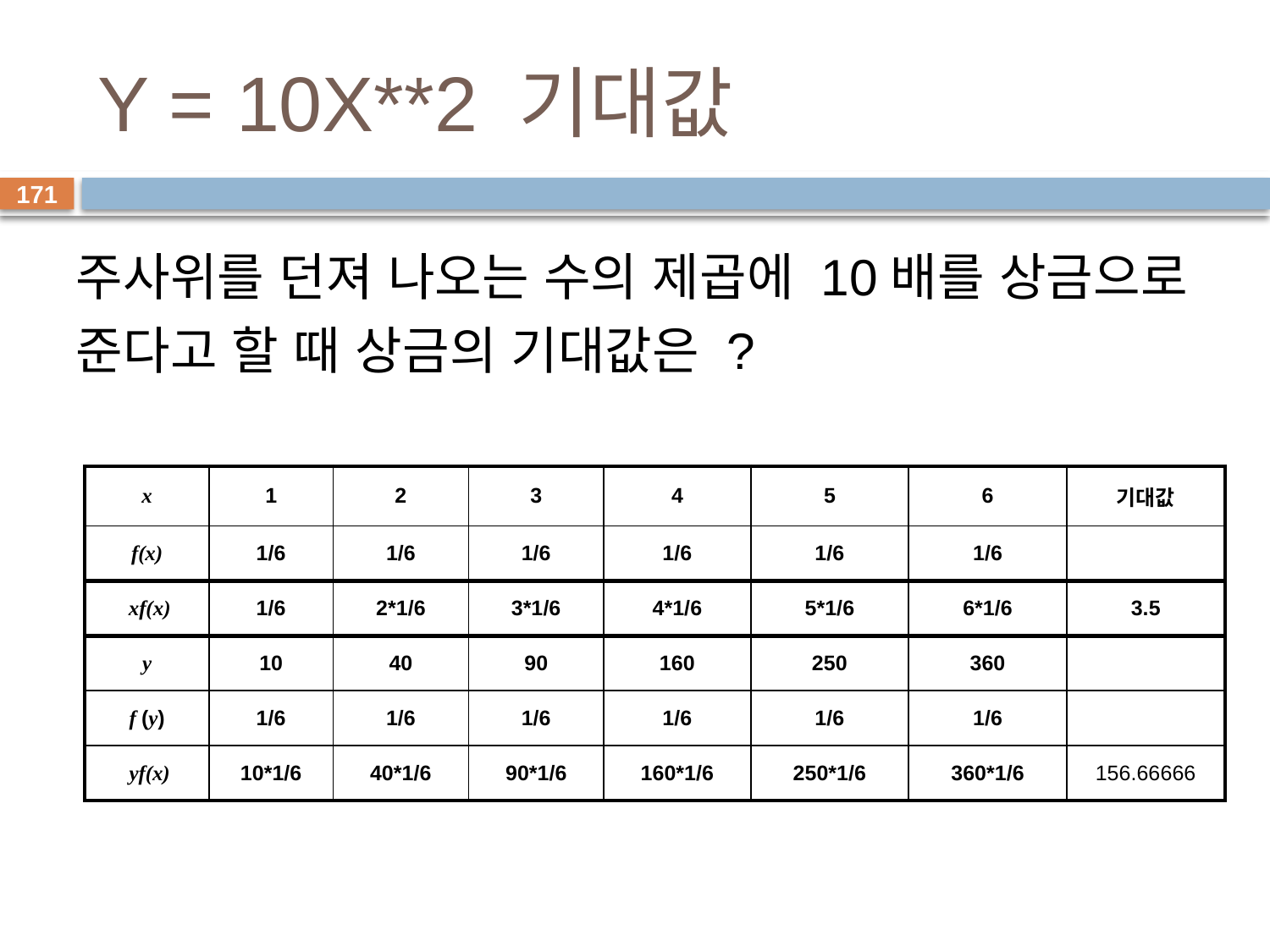

# Y = 10X**2 기대값
171
주사위를 던져 나오는 수의 제곱에 10배를 상금으로 준다고 할 때 상금의 기대값은 ?
| x | 1 | 2 | 3 | 4 | 5 | 6 | 기대값 |
| --- | --- | --- | --- | --- | --- | --- | --- |
| f(x) | 1/6 | 1/6 | 1/6 | 1/6 | 1/6 | 1/6 |  |
| xf(x) | 1/6 | 2\*1/6 | 3\*1/6 | 4\*1/6 | 5\*1/6 | 6\*1/6 | 3.5 |
| y | 10 | 40 | 90 | 160 | 250 | 360 |  |
| f (y) | 1/6 | 1/6 | 1/6 | 1/6 | 1/6 | 1/6 |  |
| yf(x) | 10\*1/6 | 40\*1/6 | 90\*1/6 | 160\*1/6 | 250\*1/6 | 360\*1/6 | 156.66666 |